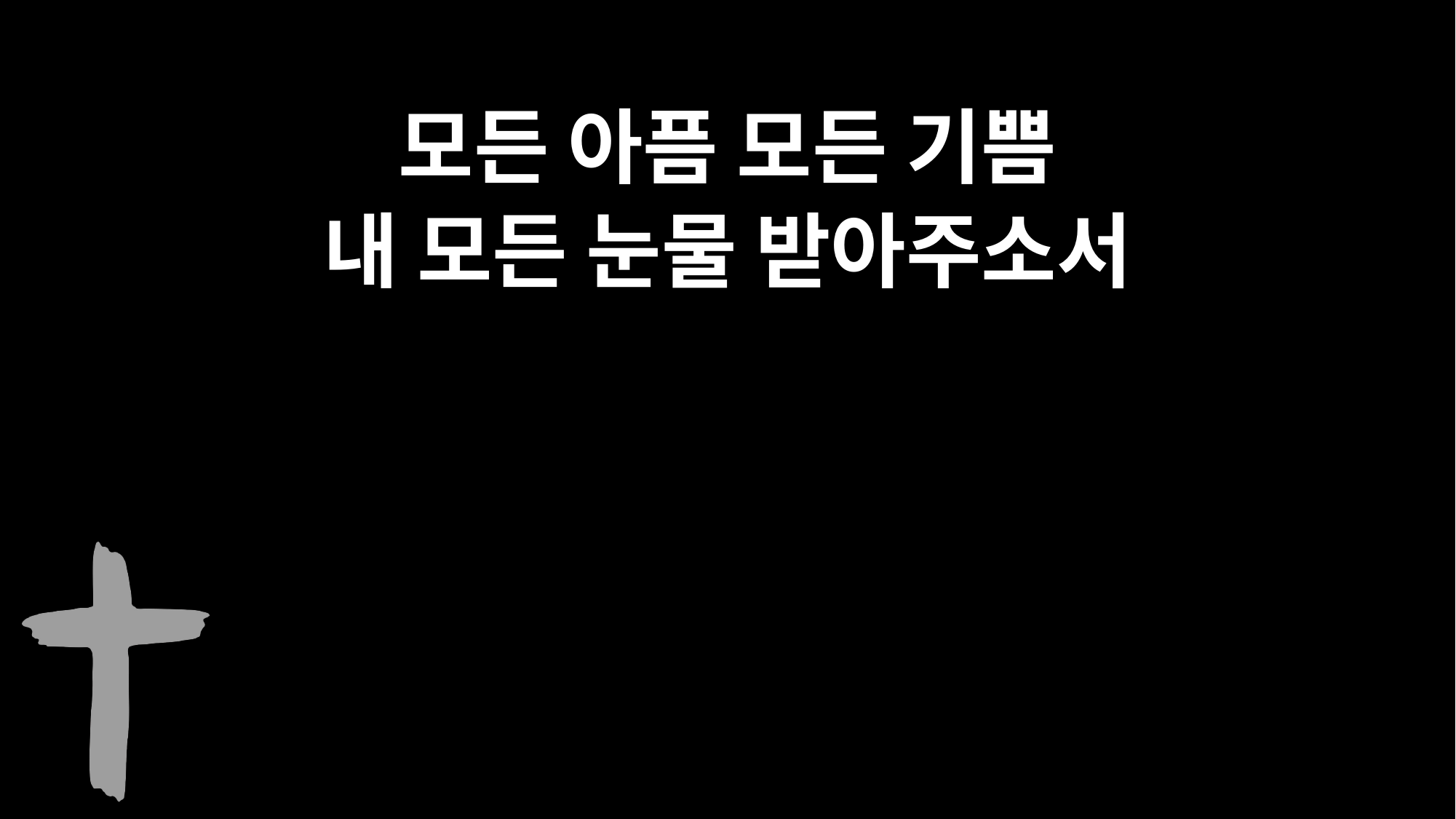

모든 아픔 모든 기쁨
내 모든 눈물 받아주소서